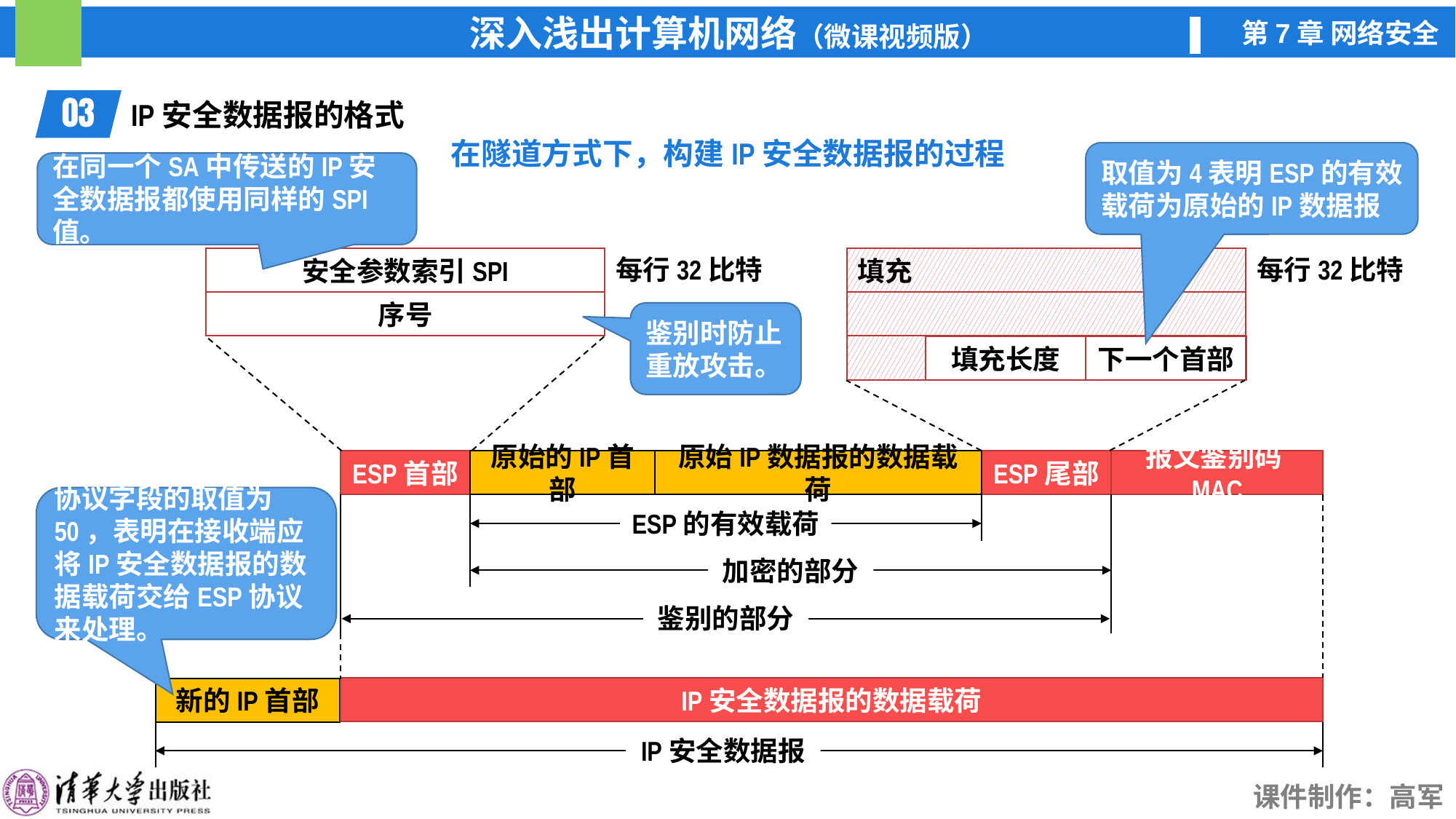

03
IP安全数据报的格式
在隧道方式下，构建IP安全数据报的过程
取值为4表明ESP的有效载荷为原始的IP数据报
在同一个SA中传送的IP安全数据报都使用同样的SPI值。
每行32比特
安全参数索引SPI
序号
每行32比特
填充

填充长度
下一个首部
鉴别时防止重放攻击。
ESP首部
原始的IP首部
原始IP数据报的数据载荷
ESP尾部
报文鉴别码MAC
协议字段的取值为50，表明在接收端应将IP安全数据报的数据载荷交给ESP协议来处理。
IP安全数据报的数据载荷
鉴别的部分
ESP的有效载荷
加密的部分
新的IP首部
IP安全数据报